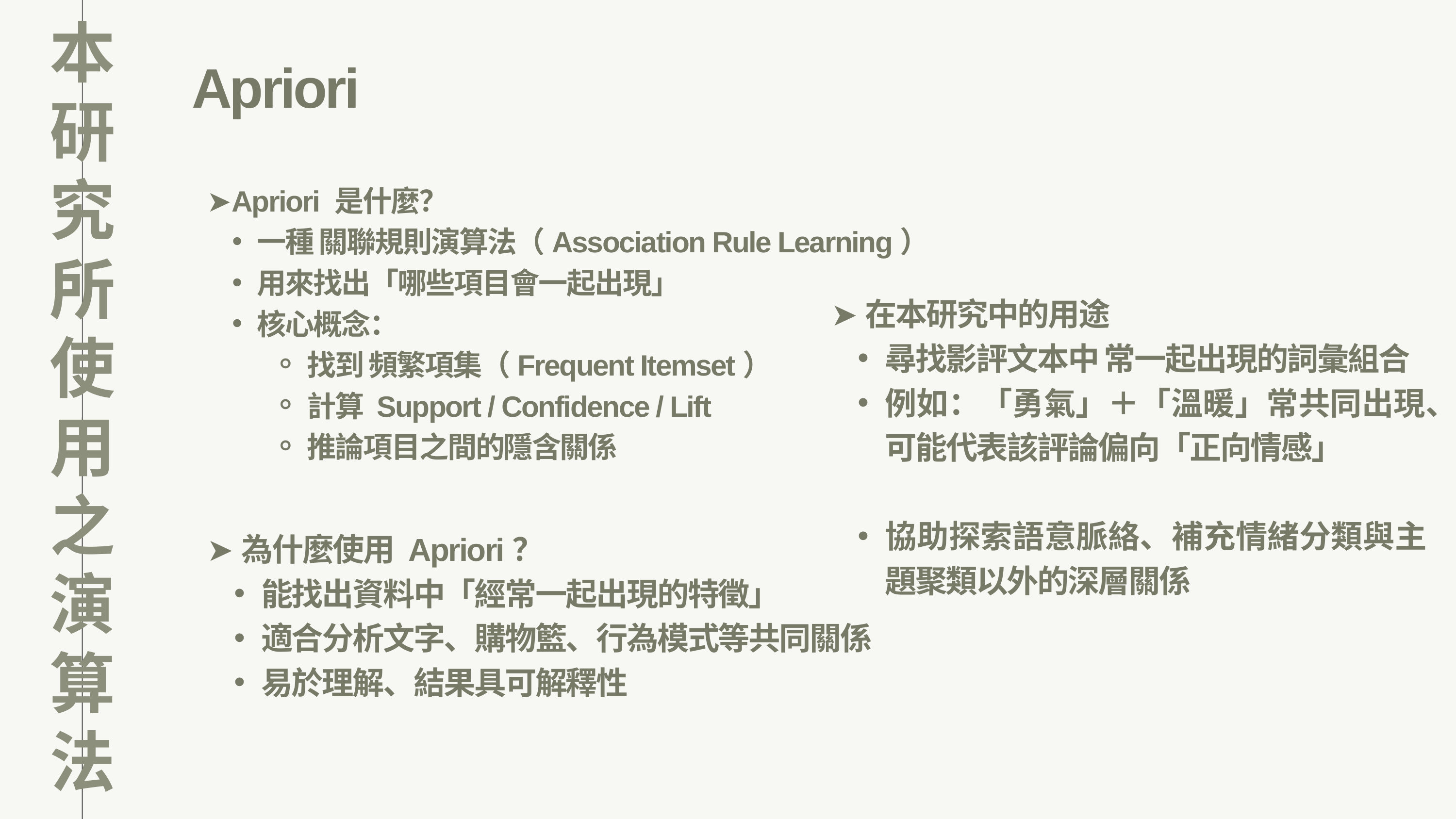

本研究所使用之演算法
Apriori
➤Apriori 是什麼？
一種 關聯規則演算法（Association Rule Learning）
用來找出「哪些項目會一起出現」
核心概念：
找到 頻繁項集（Frequent Itemset）
計算 Support / Confidence / Lift
推論項目之間的隱含關係
➤在本研究中的用途
尋找影評文本中 常一起出現的詞彙組合
例如：「勇氣」＋「溫暖」常共同出現、可能代表該評論偏向「正向情感」

協助探索語意脈絡、補充情緒分類與主題聚類以外的深層關係
➤為什麼使用 Apriori？
能找出資料中「經常一起出現的特徵」
適合分析文字、購物籃、行為模式等共同關係
易於理解、結果具可解釋性